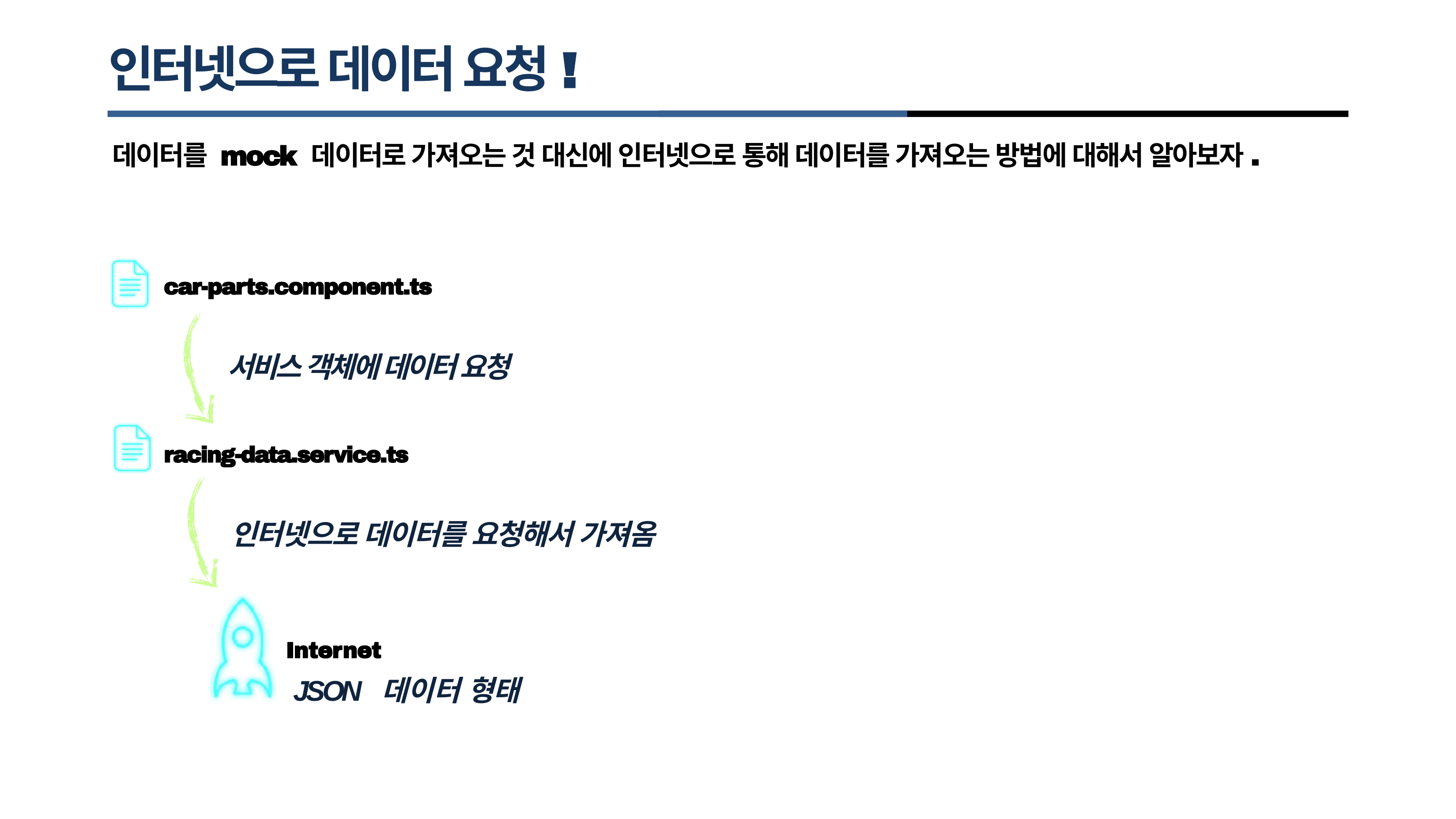

# 인터넷으로 데이터 요청!
데이터를 mock 데이터로 가져오는 것 대신에 인터넷으로 통해 데이터를 가져오는 방법에 대해서 알아보자.

car-parts.component.ts

서비스 객체에 데이터 요청

racing-data.service.ts

인터넷으로 데이터를 요청해서 가져옴

Internet
JSON  데이터 형태